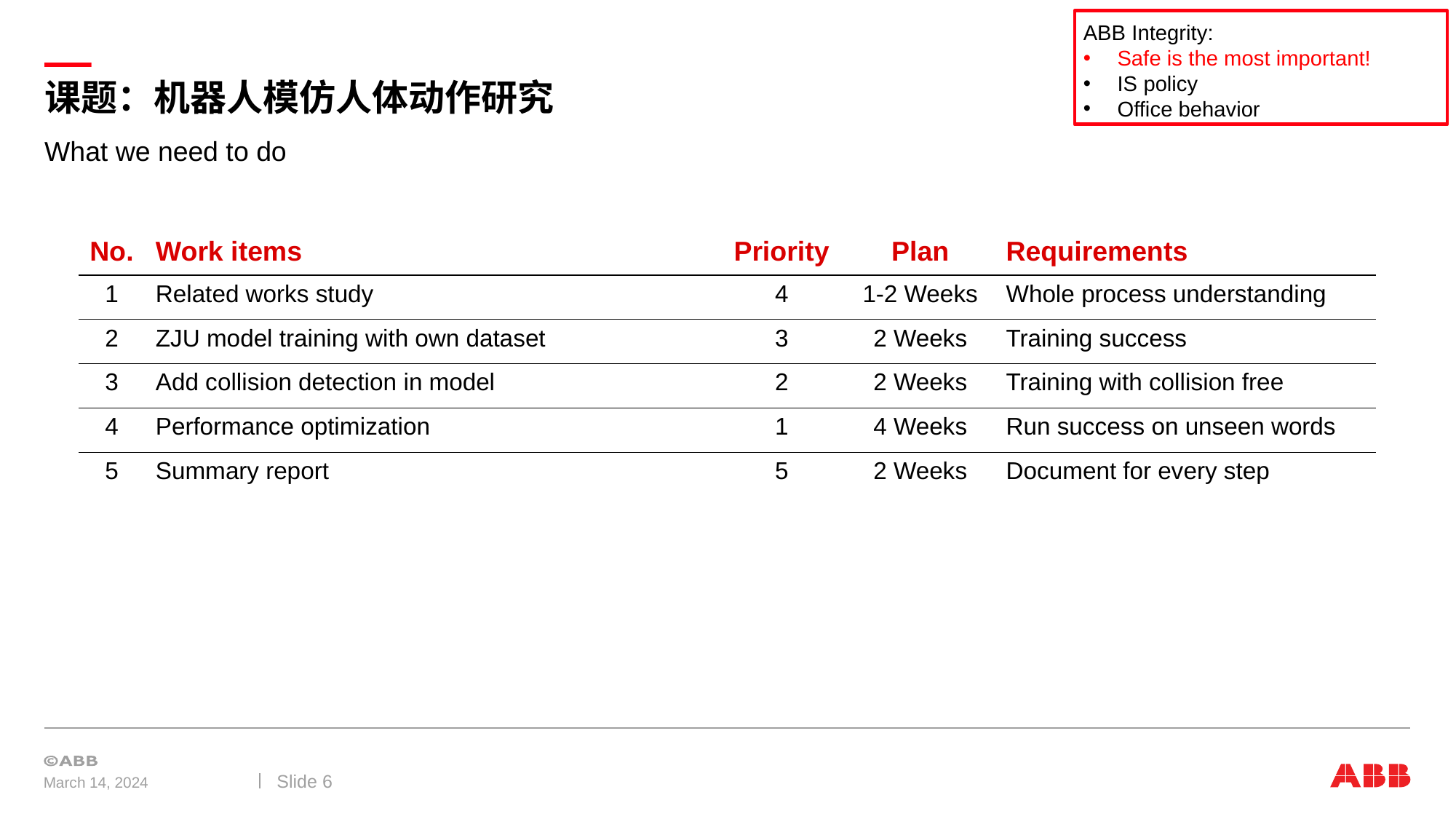

ABB Integrity:
Safe is the most important!
IS policy
Office behavior

# 课题：机器人模仿人体动作研究
What we need to do
| No. | Work items | Priority | Plan | Requirements |
| --- | --- | --- | --- | --- |
| 1 | Related works study | 4 | 1-2 Weeks | Whole process understanding |
| 2 | ZJU model training with own dataset | 3 | 2 Weeks | Training success |
| 3 | Add collision detection in model | 2 | 2 Weeks | Training with collision free |
| 4 | Performance optimization | 1 | 4 Weeks | Run success on unseen words |
| 5 | Summary report | 5 | 2 Weeks | Document for every step |

Slide 6
March 14, 2024